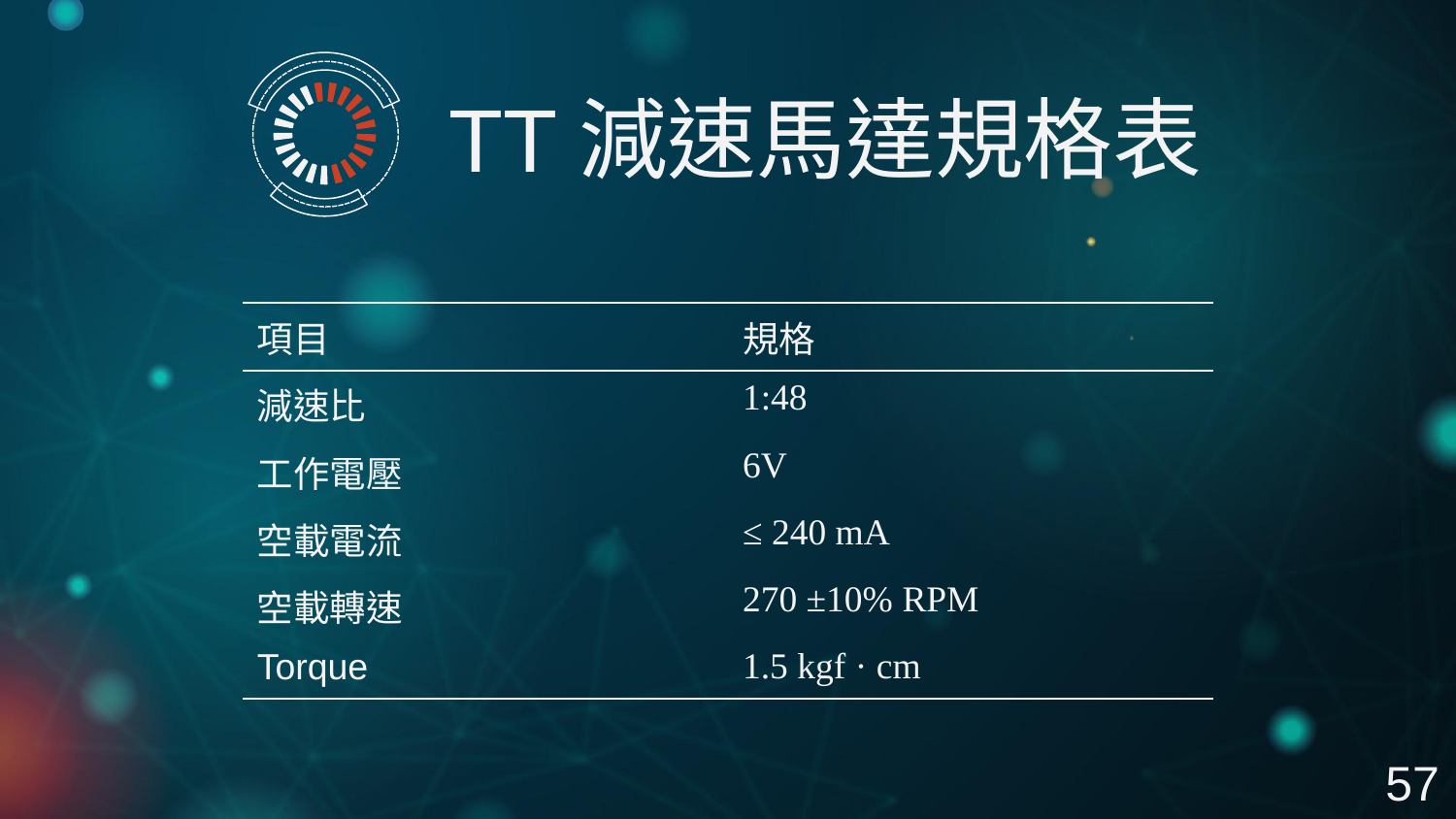

TT減速馬達規格表

| 項目 | 規格 |
| --- | --- |
| 減速比 | 1:48 |
| 工作電壓 | 6V |
| 空載電流 | ≤ 240 mA |
| 空載轉速 | 270 ±10% RPM |
| Torque | 1.5 kgf · cm |